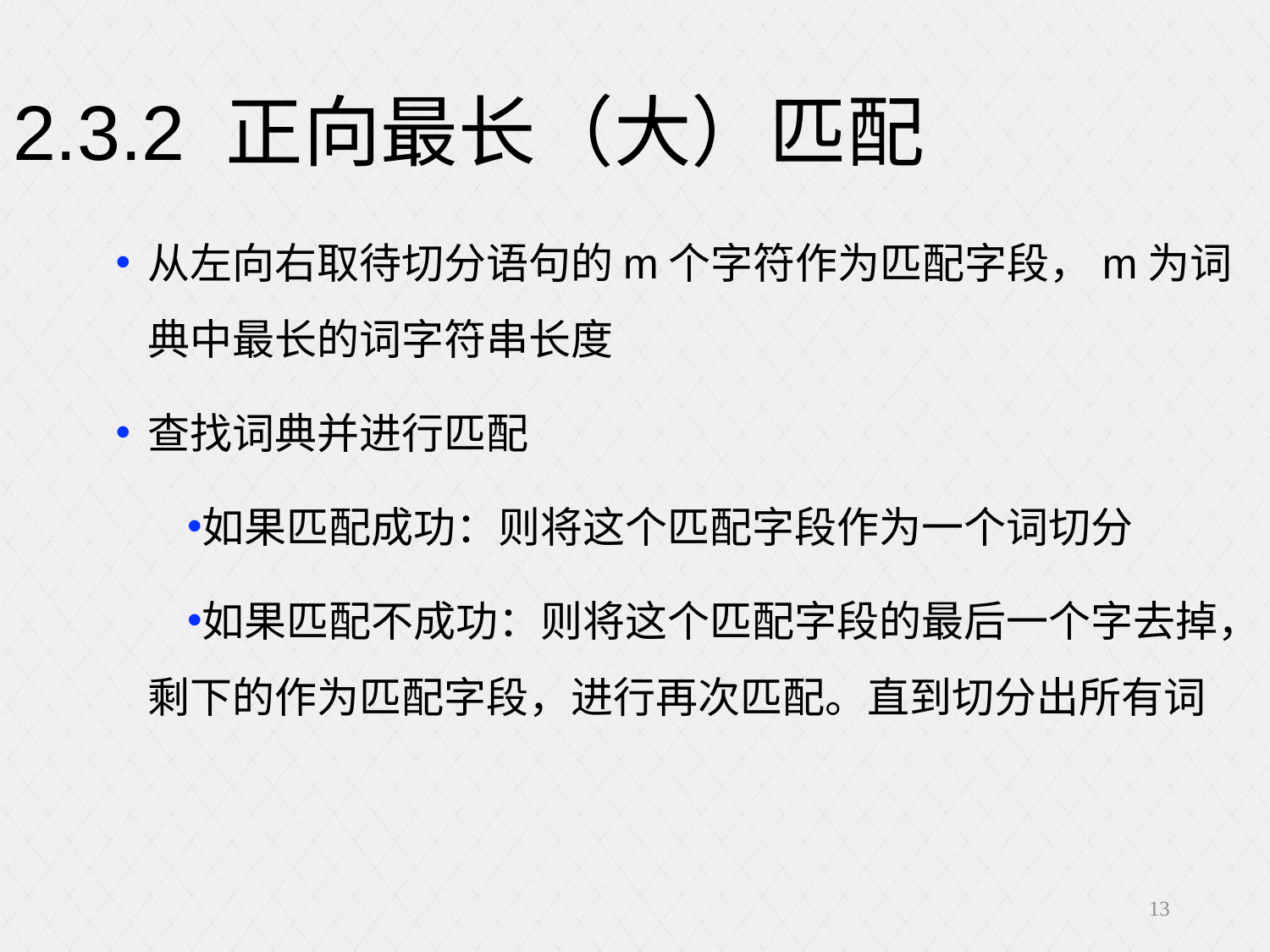

2.3.2 正向最长（大）匹配
从左向右取待切分语句的m个字符作为匹配字段，m为词典中最长的词字符串长度
查找词典并进行匹配
如果匹配成功：则将这个匹配字段作为一个词切分
如果匹配不成功：则将这个匹配字段的最后一个字去掉，剩下的作为匹配字段，进行再次匹配。直到切分出所有词

13